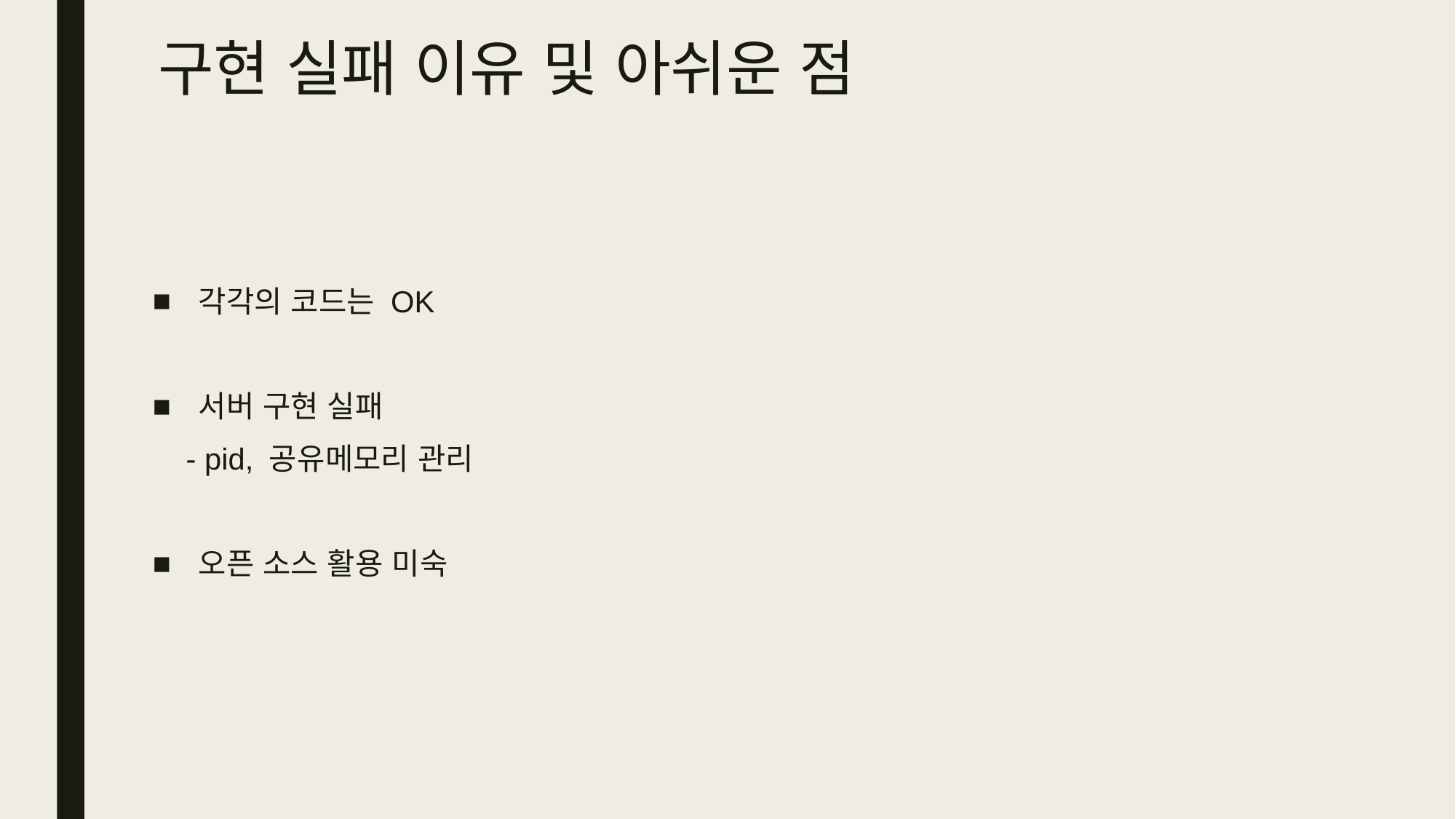

# 구현 실패 이유 및 아쉬운 점

각각의 코드는 OK

서버 구현 실패
    - pid, 공유메모리 관리

오픈 소스 활용 미숙